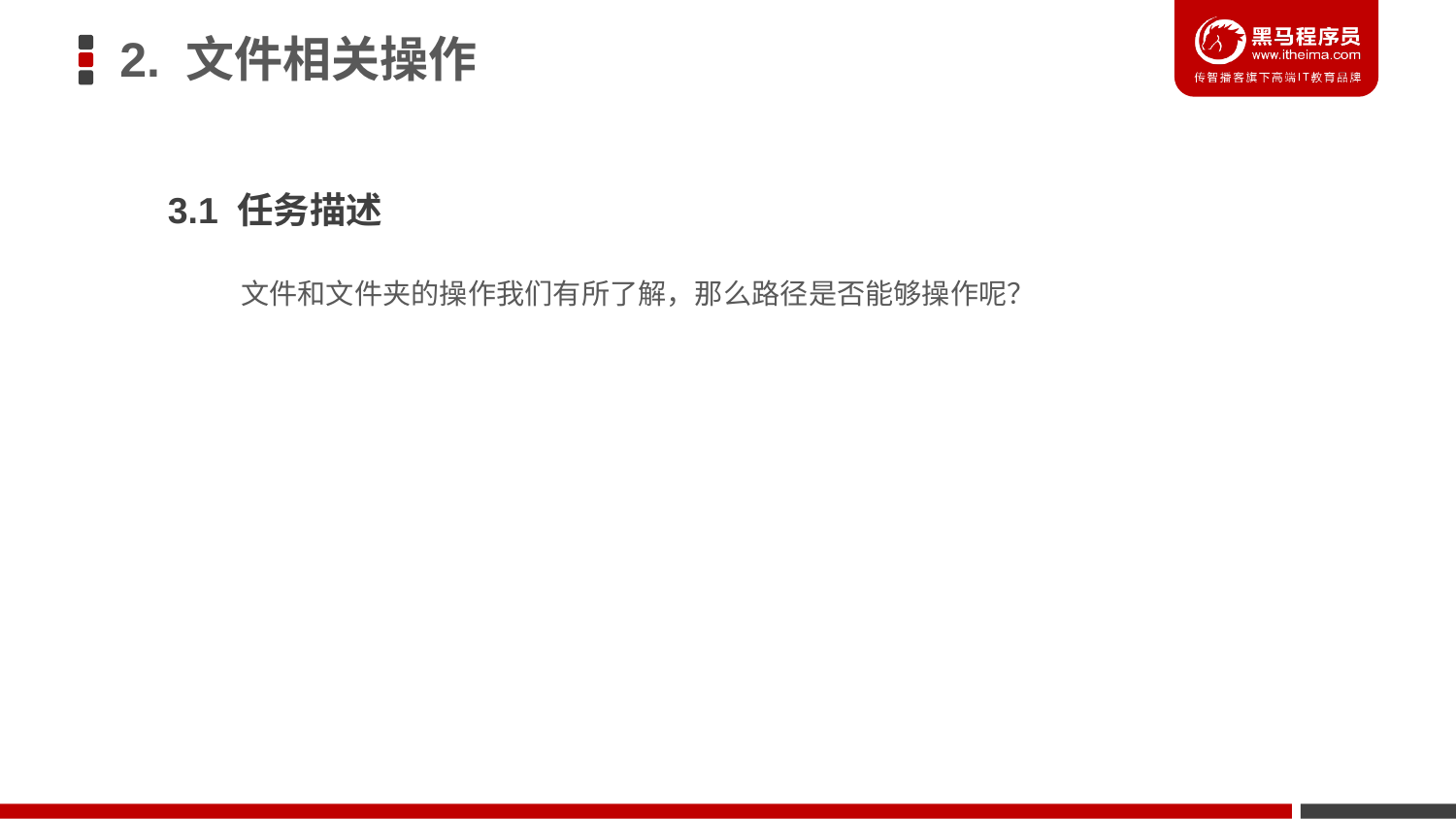

2. 文件相关操作
 3.1 任务描述
文件和文件夹的操作我们有所了解，那么路径是否能够操作呢？